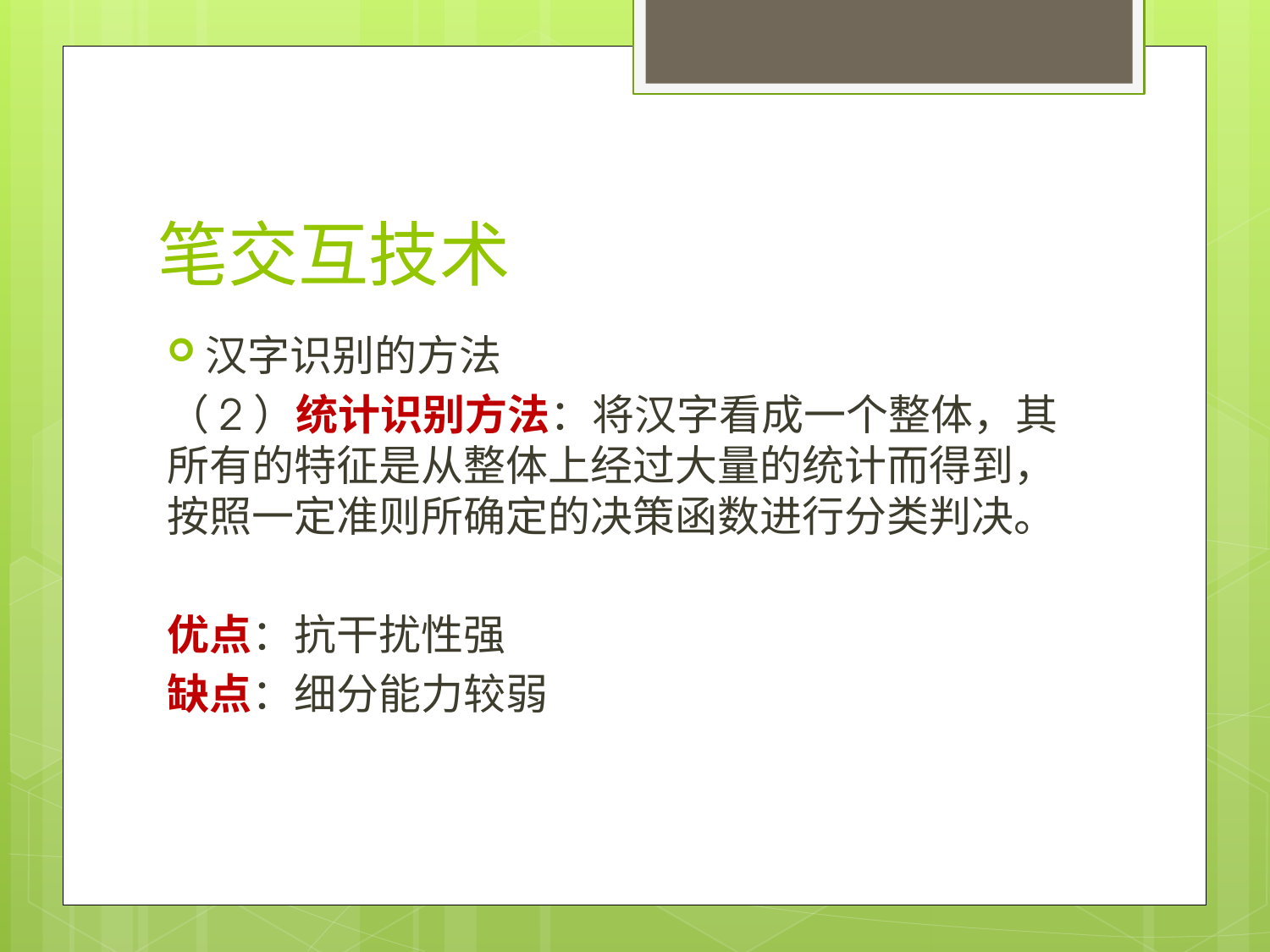

# 笔交互技术
汉字识别的方法
（2）统计识别方法：将汉字看成一个整体，其所有的特征是从整体上经过大量的统计而得到，按照一定准则所确定的决策函数进行分类判决。

优点：抗干扰性强
缺点：细分能力较弱